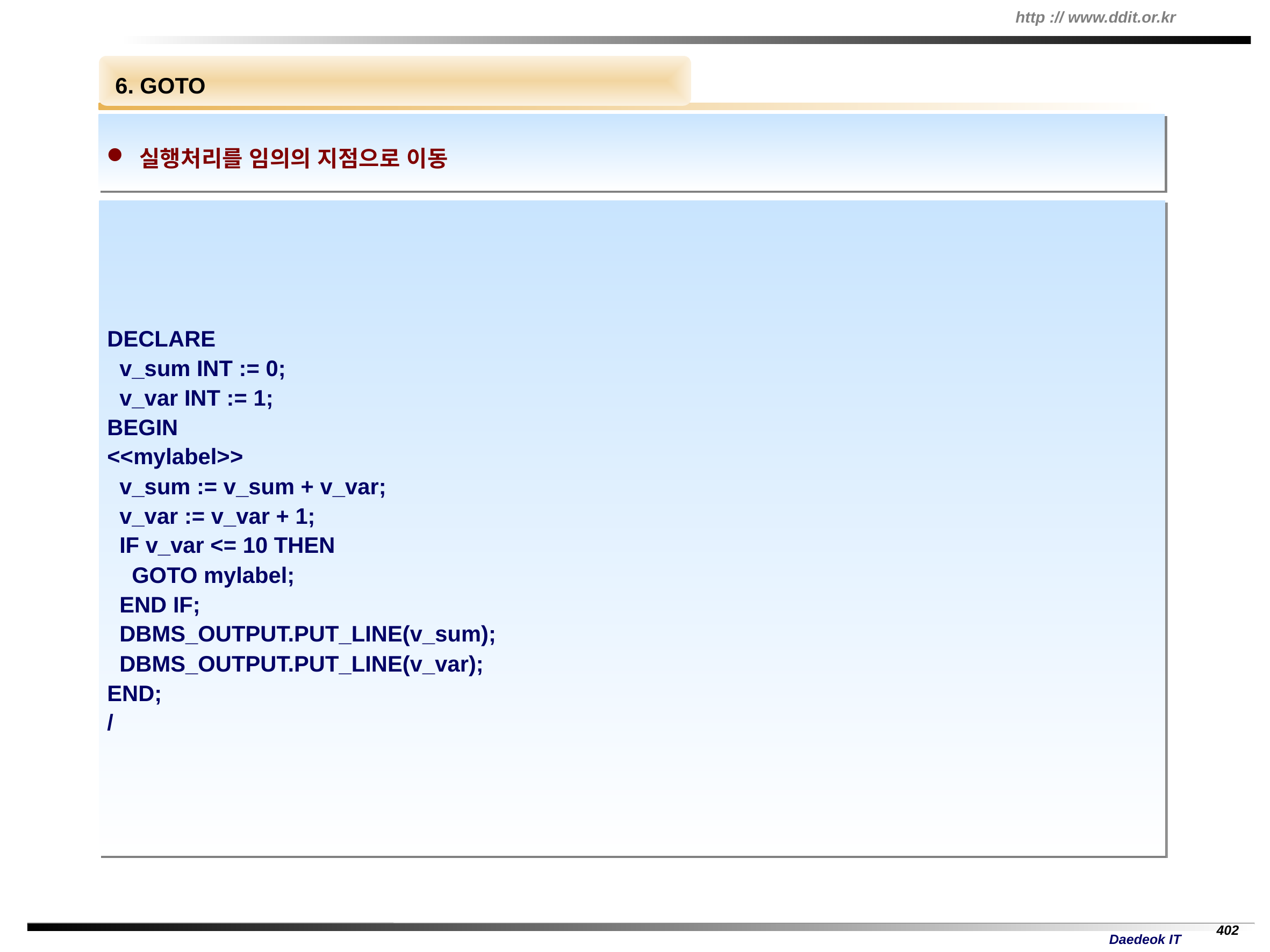

6. GOTO

 실행처리를 임의의 지점으로 이동
DECLARE
  v_sum INT := 0;
  v_var INT := 1;
BEGIN
<<mylabel>>
  v_sum := v_sum + v_var;
  v_var := v_var + 1;
  IF v_var <= 10 THEN
    GOTO mylabel;
  END IF;
  DBMS_OUTPUT.PUT_LINE(v_sum);
  DBMS_OUTPUT.PUT_LINE(v_var);
END;
/